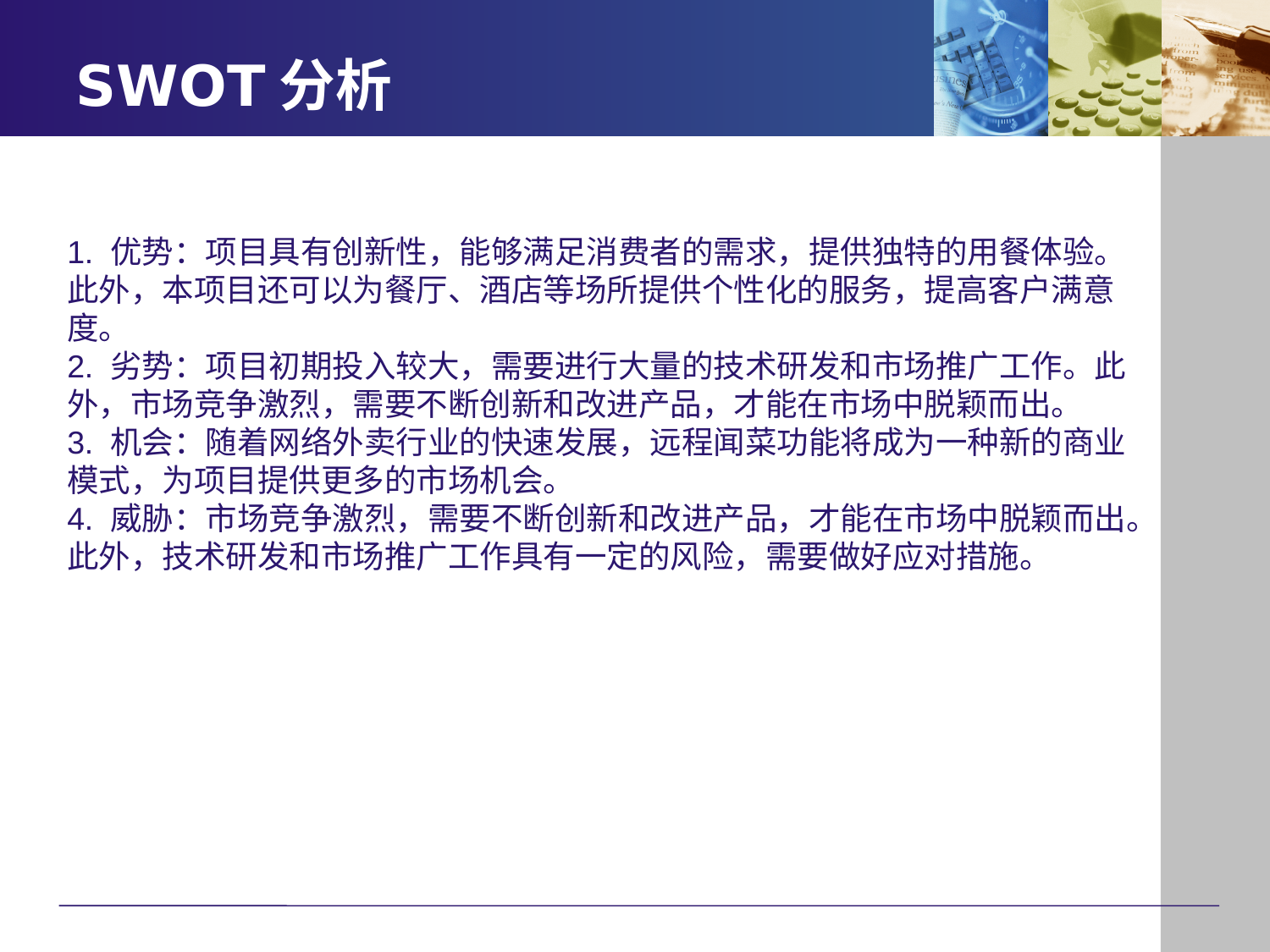

# SWOT分析

1. 优势：项目具有创新性，能够满足消费者的需求，提供独特的用餐体验。此外，本项目还可以为餐厅、酒店等场所提供个性化的服务，提高客户满意度。
2. 劣势：项目初期投入较大，需要进行大量的技术研发和市场推广工作。此外，市场竞争激烈，需要不断创新和改进产品，才能在市场中脱颖而出。
3. 机会：随着网络外卖行业的快速发展，远程闻菜功能将成为一种新的商业模式，为项目提供更多的市场机会。
4. 威胁：市场竞争激烈，需要不断创新和改进产品，才能在市场中脱颖而出。此外，技术研发和市场推广工作具有一定的风险，需要做好应对措施。